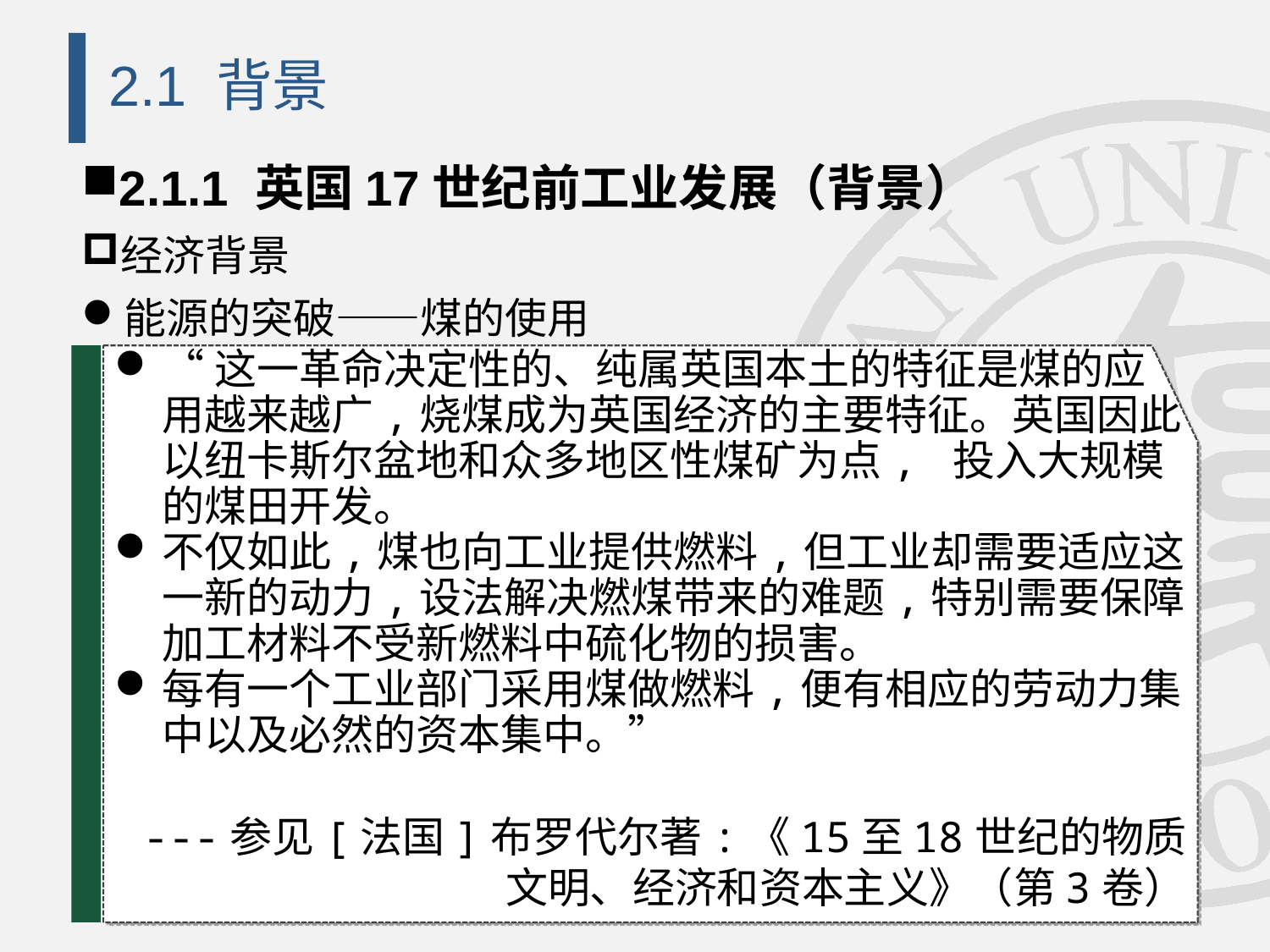

# 2.1 背景
2.1.1 英国17世纪前工业发展（背景）
经济背景
能源的突破——煤的使用
“这一革命决定性的、纯属英国本土的特征是煤的应用越来越广,烧煤成为英国经济的主要特征。英国因此以纽卡斯尔盆地和众多地区性煤矿为点, 投入大规模的煤田开发。
不仅如此,煤也向工业提供燃料,但工业却需要适应这一新的动力,设法解决燃煤带来的难题,特别需要保障加工材料不受新燃料中硫化物的损害。
每有一个工业部门采用煤做燃料,便有相应的劳动力集中以及必然的资本集中。”

---参见[法国]布罗代尔著:《15至18世纪的物质文明、经济和资本主义》（第3卷）